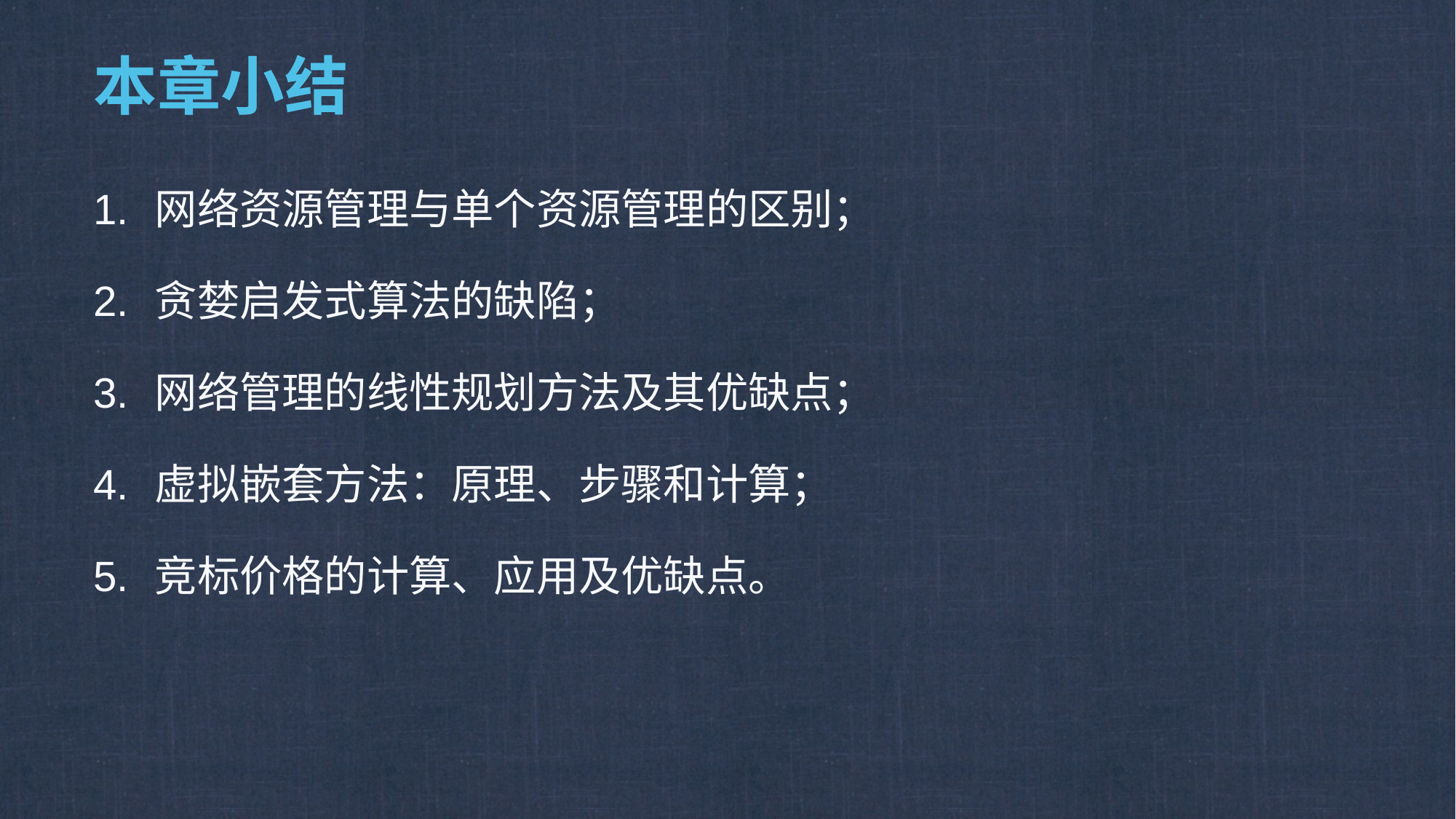

# 本章小结
网络资源管理与单个资源管理的区别；
贪婪启发式算法的缺陷；
网络管理的线性规划方法及其优缺点；
虚拟嵌套方法：原理、步骤和计算；
竞标价格的计算、应用及优缺点。